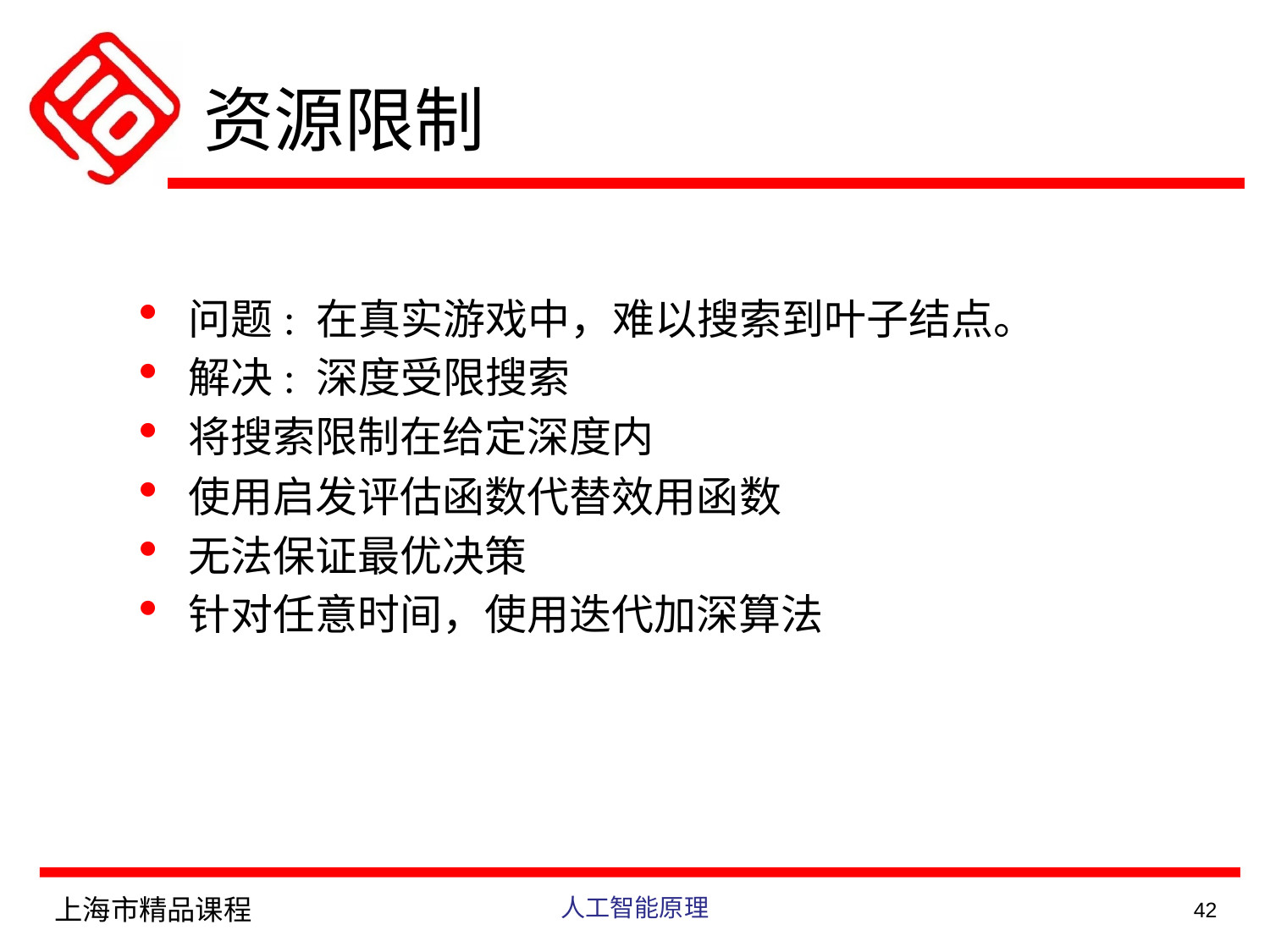

# 资源限制

问题: 在真实游戏中，难以搜索到叶子结点。
解决: 深度受限搜索
将搜索限制在给定深度内
使用启发评估函数代替效用函数
无法保证最优决策
针对任意时间，使用迭代加深算法
上海市精品课程
人工智能原理
42